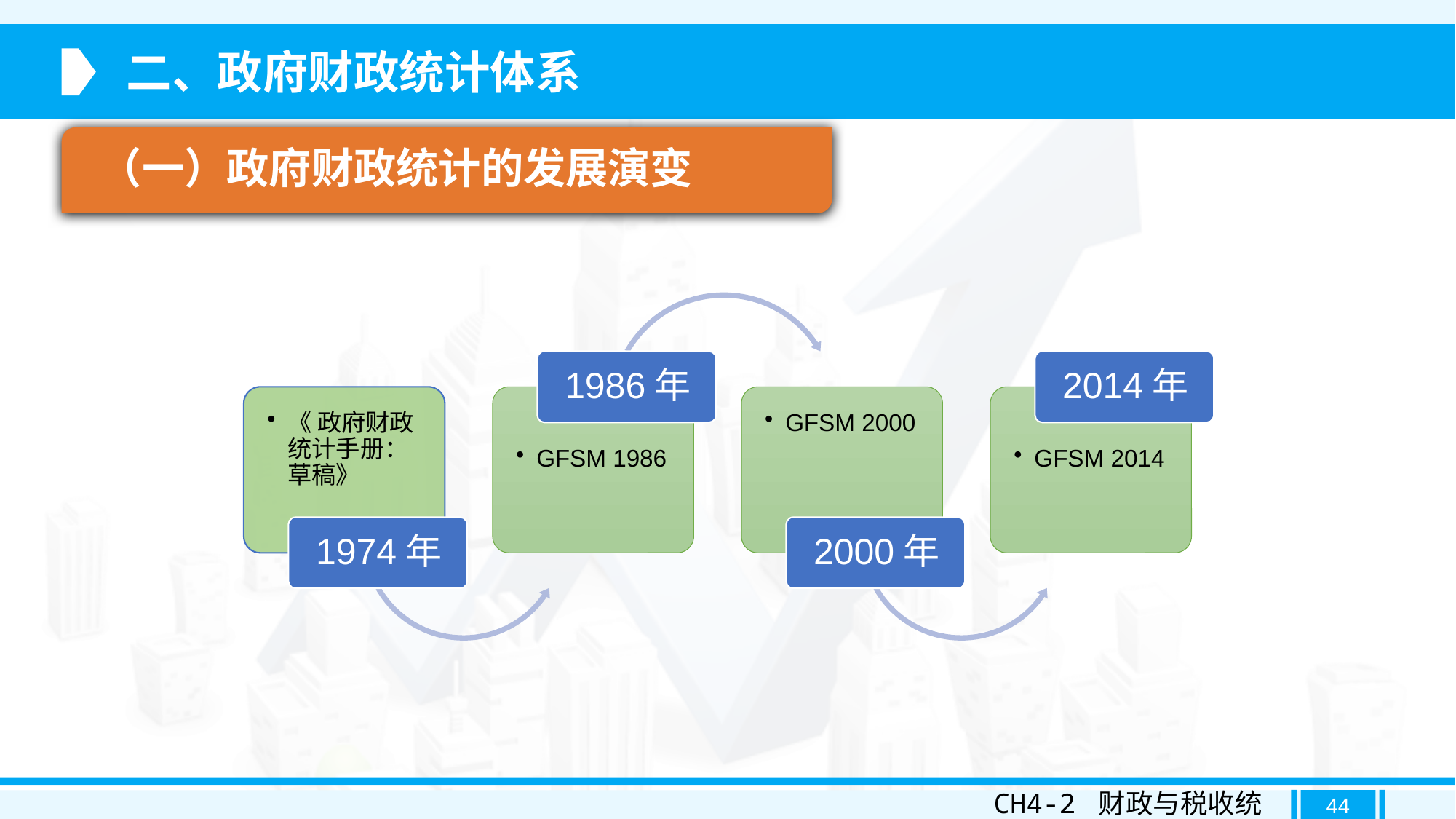

二、政府财政统计体系

（一）政府财政统计的发展演变
《 政府财政统计手册： 草稿》
1974年
GFSM 1986
1986年
GFSM 2000
2000年
GFSM 2014
2014年
CH4-2 财政与税收统计
44